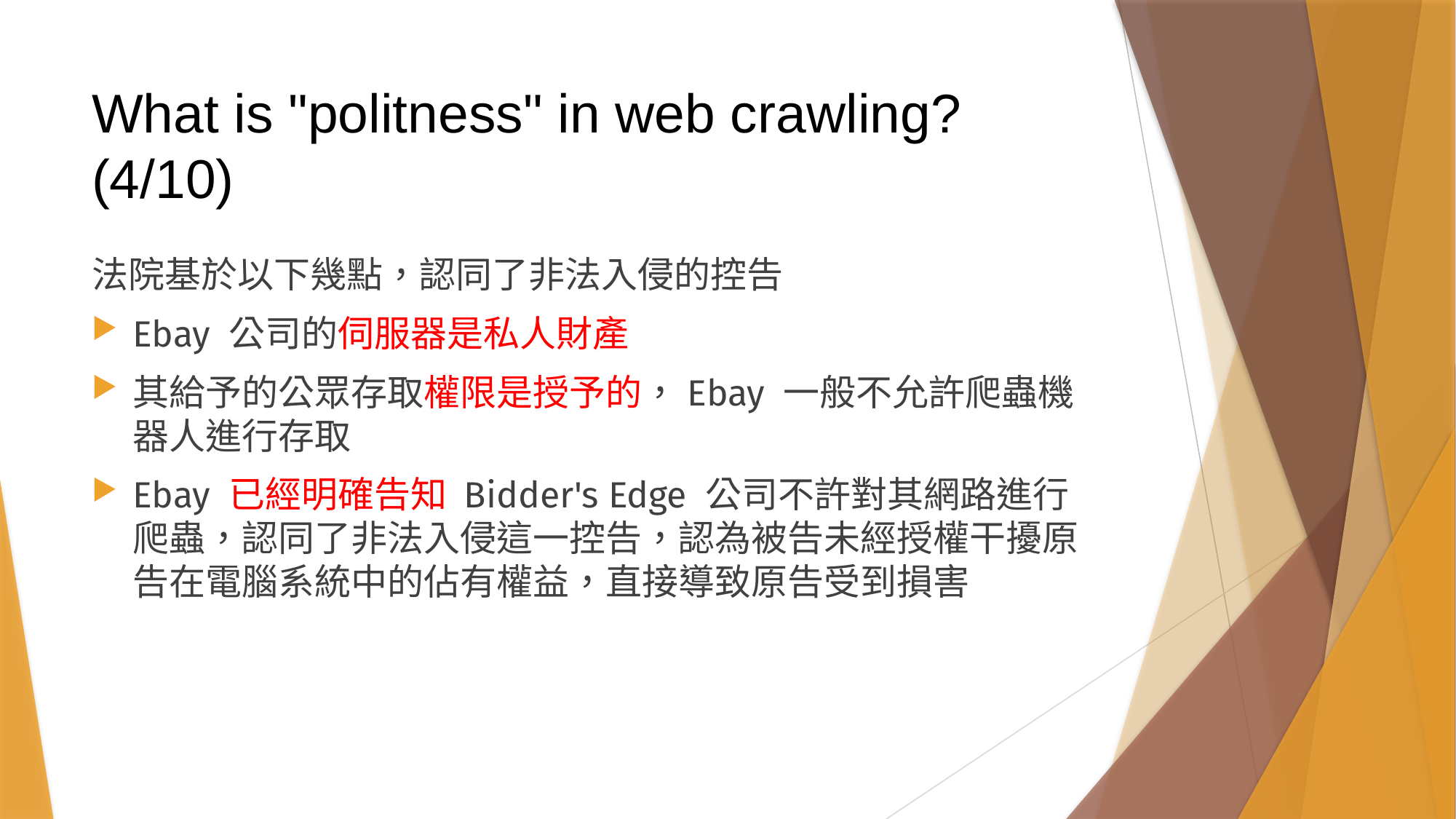

# What is "politness" in web crawling? (4/10)
法院基於以下幾點，認同了非法入侵的控告
Ebay 公司的伺服器是私人財產
其給予的公眾存取權限是授予的，Ebay 一般不允許爬蟲機器人進行存取
Ebay 已經明確告知 Bidder's Edge 公司不許對其網路進行爬蟲，認同了非法入侵這一控告，認為被告未經授權干擾原告在電腦系統中的佔有權益，直接導致原告受到損害